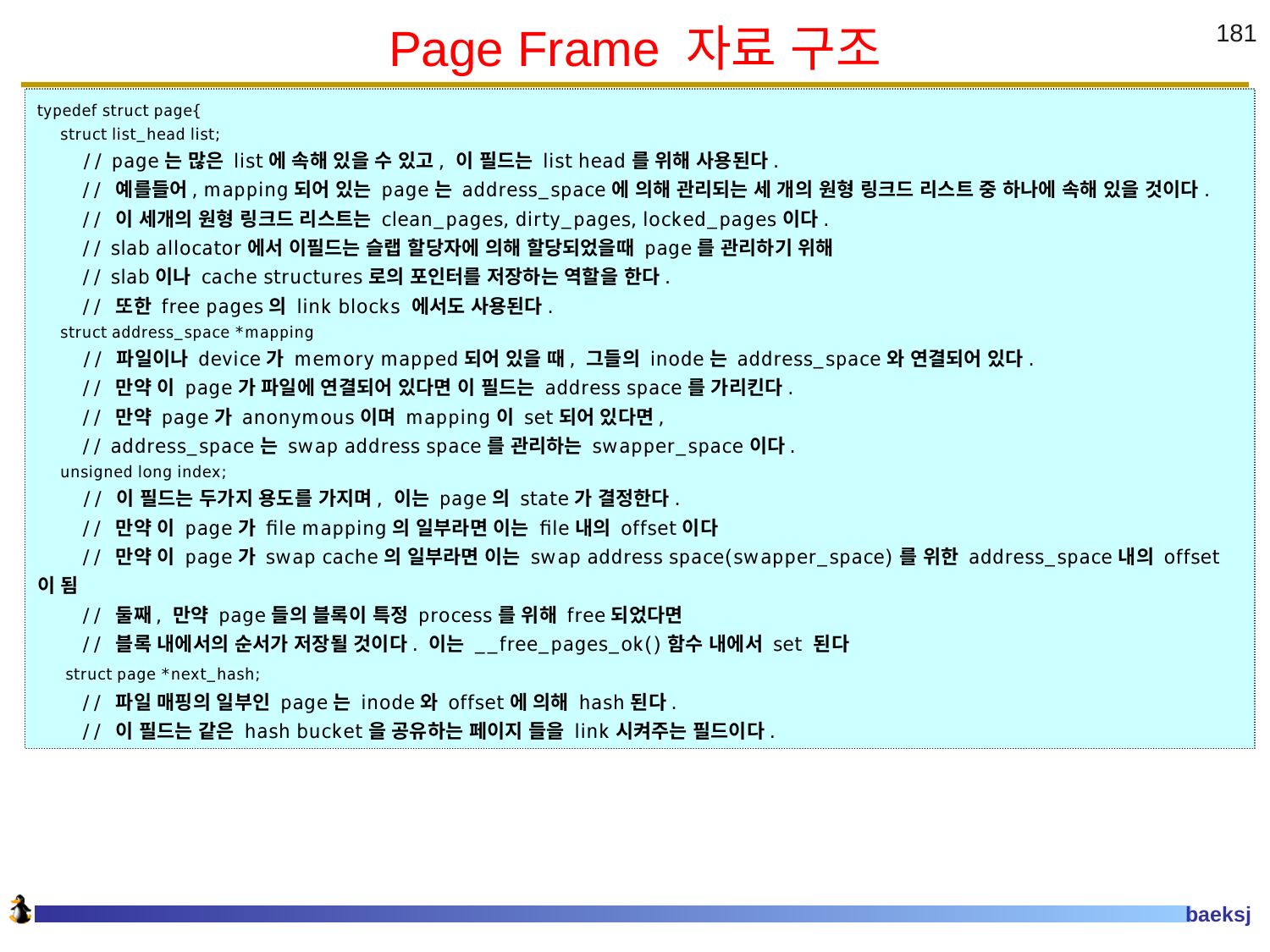

# Page Frame 자료 구조
181
typedef struct page{
     struct list_head list;
          // page는 많은 list에 속해 있을 수 있고, 이 필드는 list head를 위해 사용된다.
        // 예를들어, mapping되어 있는 page는 address_space에 의해 관리되는 세 개의 원형 링크드 리스트 중 하나에 속해 있을 것이다.
        // 이 세개의 원형 링크드 리스트는 clean_pages, dirty_pages, locked_pages이다.
        // slab allocator에서 이필드는 슬랩 할당자에 의해 할당되었을때 page를 관리하기 위해
        // slab이나 cache structures로의 포인터를 저장하는 역할을 한다.
        // 또한 free pages의 link blocks 에서도 사용된다.
     struct address_space *mapping
          // 파일이나 device가 memory mapped되어 있을 때, 그들의 inode는 address_space와 연결되어 있다.
        // 만약 이 page가 파일에 연결되어 있다면 이 필드는 address space를 가리킨다.
        // 만약 page가 anonymous이며 mapping이 set되어 있다면,
        // address_space는 swap address space를 관리하는 swapper_space이다.
     unsigned long index;
          // 이 필드는 두가지 용도를 가지며, 이는 page의 state가 결정한다.
        // 만약 이 page가 file mapping의 일부라면 이는 file내의 offset이다
        // 만약 이 page가 swap cache의 일부라면 이는 swap address space(swapper_space)를 위한 address_space내의 offset이 됨
        // 둘째, 만약 page들의 블록이 특정 process를 위해 free되었다면
        // 블록 내에서의 순서가 저장될 것이다. 이는 __free_pages_ok()함수 내에서 set 된다
     struct page *next_hash;
        // 파일 매핑의 일부인 page는 inode와 offset에 의해 hash된다.
        // 이 필드는 같은 hash bucket을 공유하는 페이지 들을 link시켜주는 필드이다.